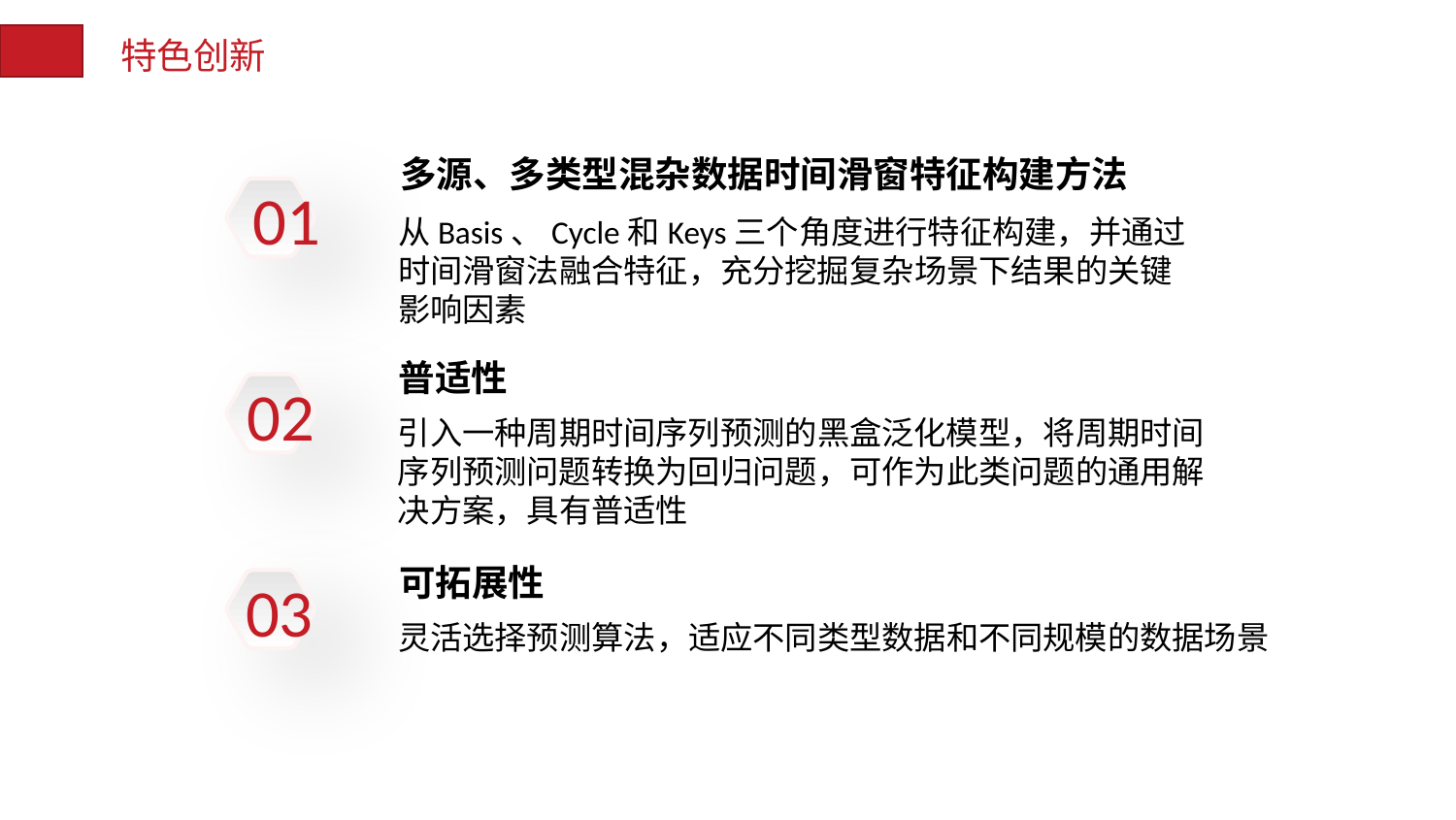

特色创新
多源、多类型混杂数据时间滑窗特征构建方法
01

从Basis、Cycle和Keys三个角度进行特征构建，并通过时间滑窗法融合特征，充分挖掘复杂场景下结果的关键影响因素
普适性
点击此处添加文本
02

引入一种周期时间序列预测的黑盒泛化模型，将周期时间序列预测问题转换为回归问题，可作为此类问题的通用解决方案，具有普适性

点击此处添加文本
可拓展性
03

灵活选择预测算法，适应不同类型数据和不同规模的数据场景